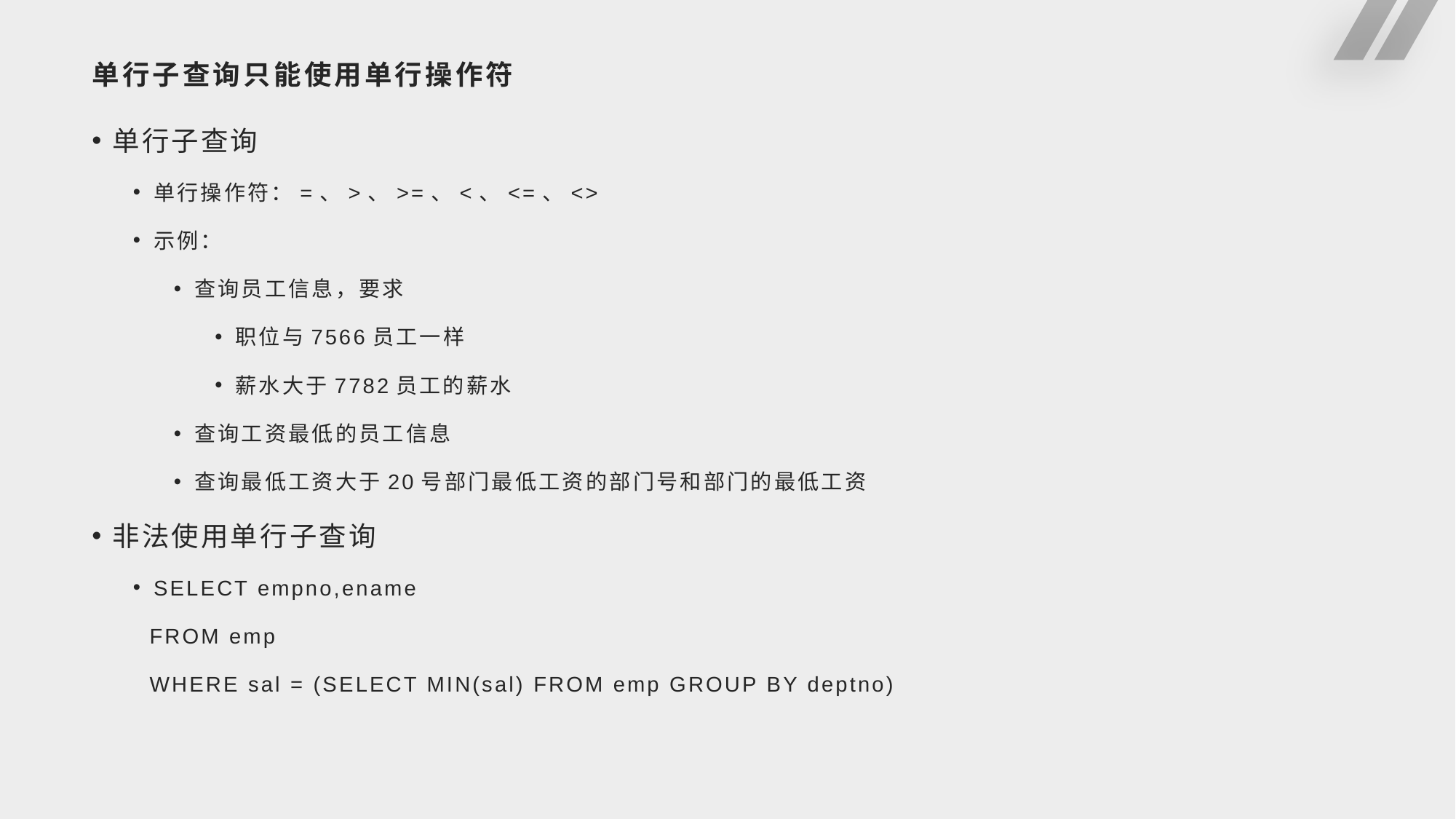

# 单行子查询只能使用单行操作符
单行子查询
单行操作符：=、>、>=、<、<=、<>
示例：
查询员工信息，要求
职位与7566员工一样
薪水大于7782员工的薪水
查询工资最低的员工信息
查询最低工资大于20号部门最低工资的部门号和部门的最低工资
非法使用单行子查询
SELECT empno,ename
  FROM emp
  WHERE sal = (SELECT MIN(sal) FROM emp GROUP BY deptno)